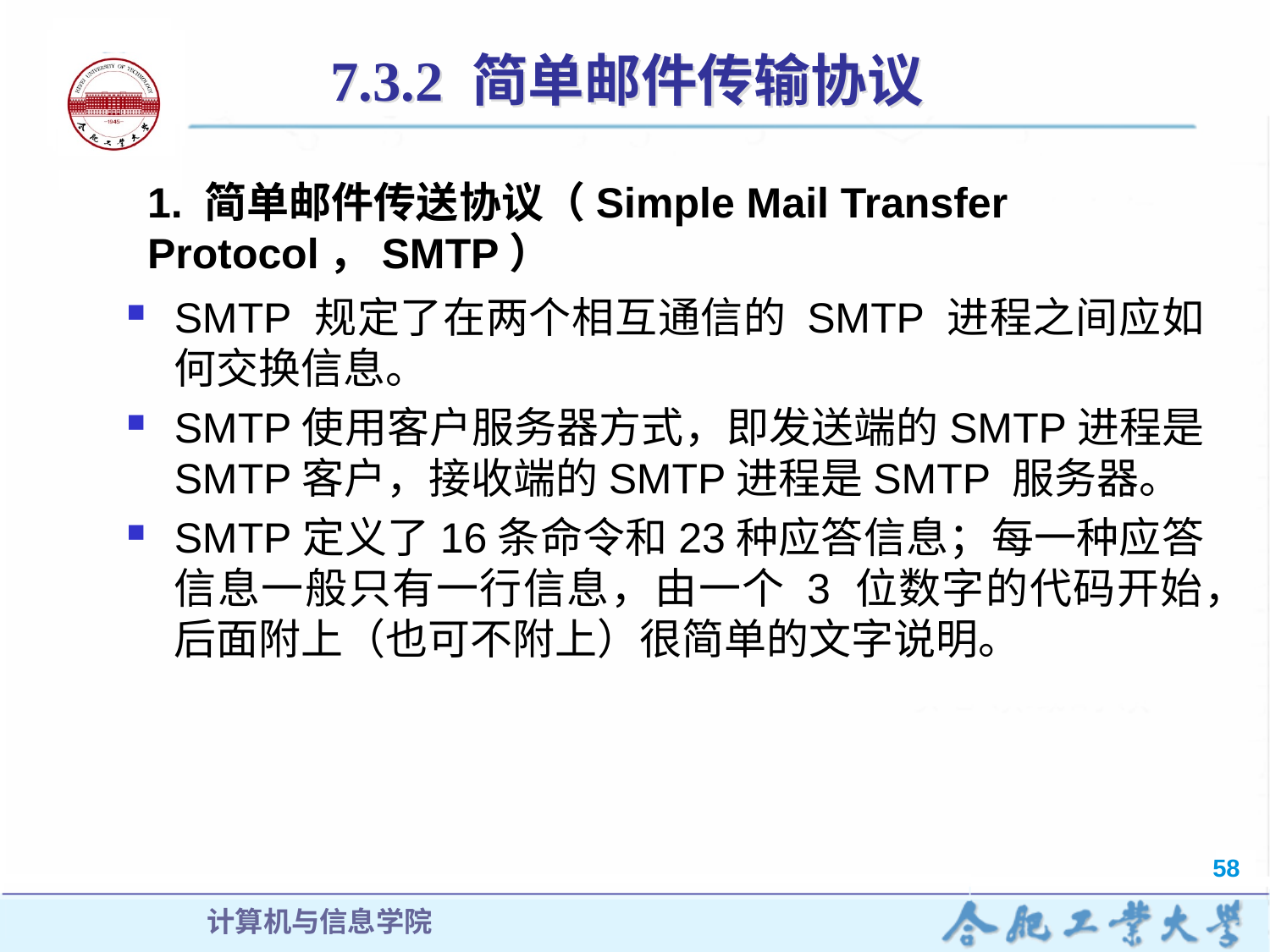

7.3.2 简单邮件传输协议
1. 简单邮件传送协议（Simple Mail Transfer Protocol，SMTP）
SMTP 规定了在两个相互通信的 SMTP 进程之间应如何交换信息。
SMTP使用客户服务器方式，即发送端的SMTP进程是 SMTP客户，接收端的SMTP进程是SMTP 服务器。
SMTP定义了16条命令和23种应答信息；每一种应答信息一般只有一行信息，由一个 3 位数字的代码开始，后面附上（也可不附上）很简单的文字说明。